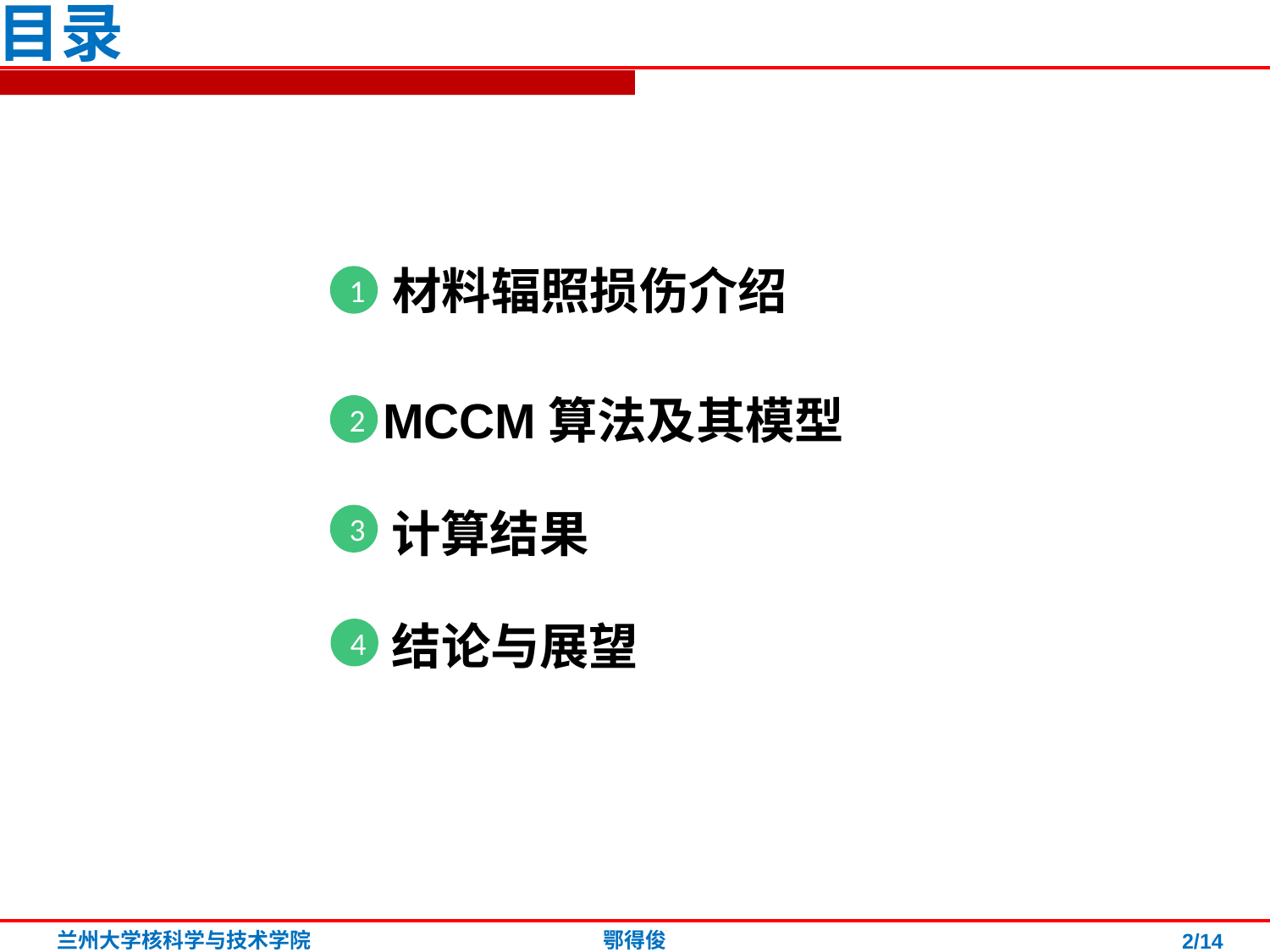

目录

材料辐照损伤介绍
1
MCCM算法及其模型
2
计算结果
3
结论与展望
4
鄂得俊
兰州大学核科学与技术学院
2/14